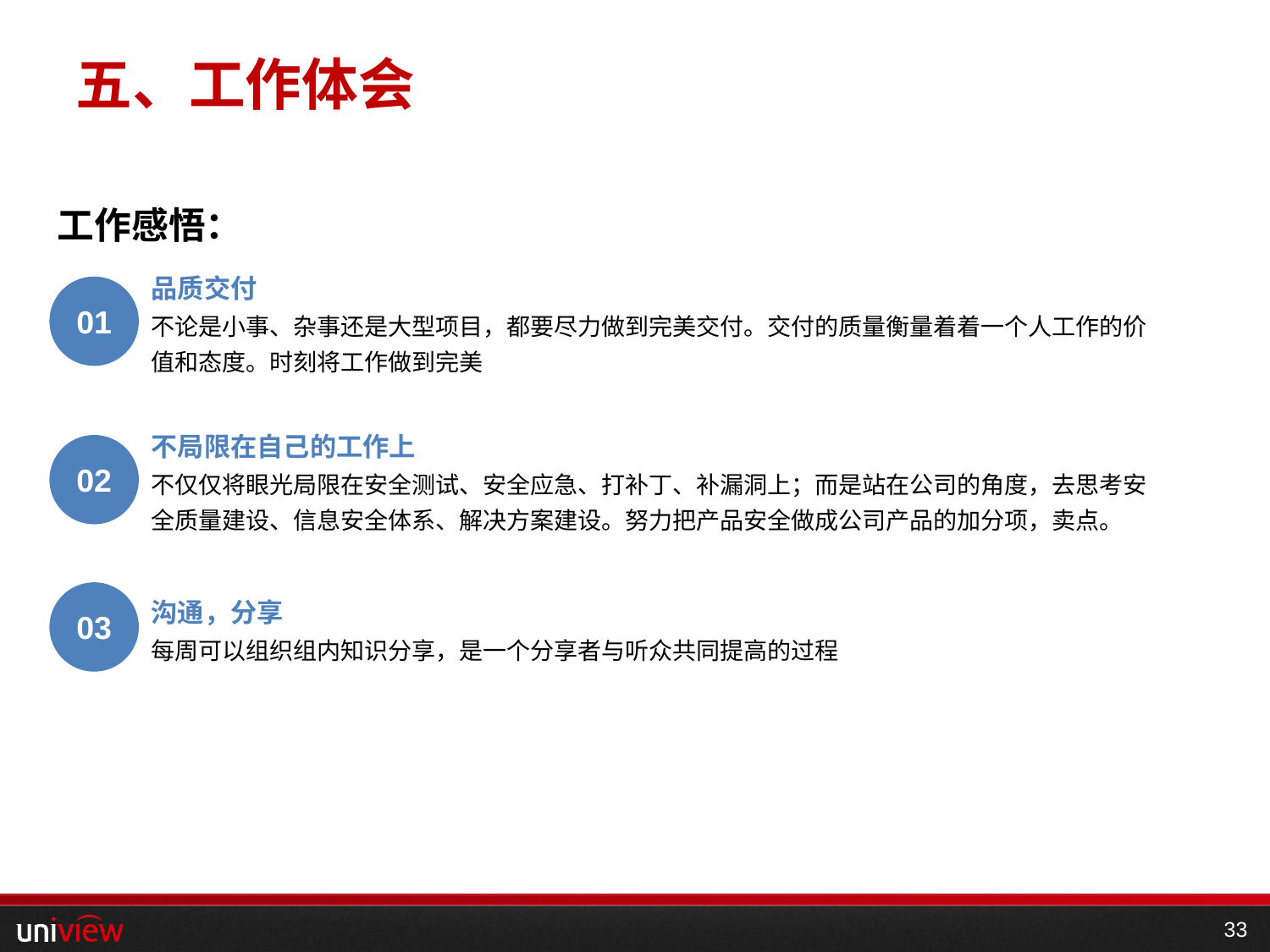

# 五、工作体会
工作感悟：
品质交付
不论是小事、杂事还是大型项目，都要尽力做到完美交付。交付的质量衡量着着一个人工作的价值和态度。时刻将工作做到完美
01
不局限在自己的工作上
不仅仅将眼光局限在安全测试、安全应急、打补丁、补漏洞上；而是站在公司的角度，去思考安全质量建设、信息安全体系、解决方案建设。努力把产品安全做成公司产品的加分项，卖点。
02
03
沟通，分享
每周可以组织组内知识分享，是一个分享者与听众共同提高的过程